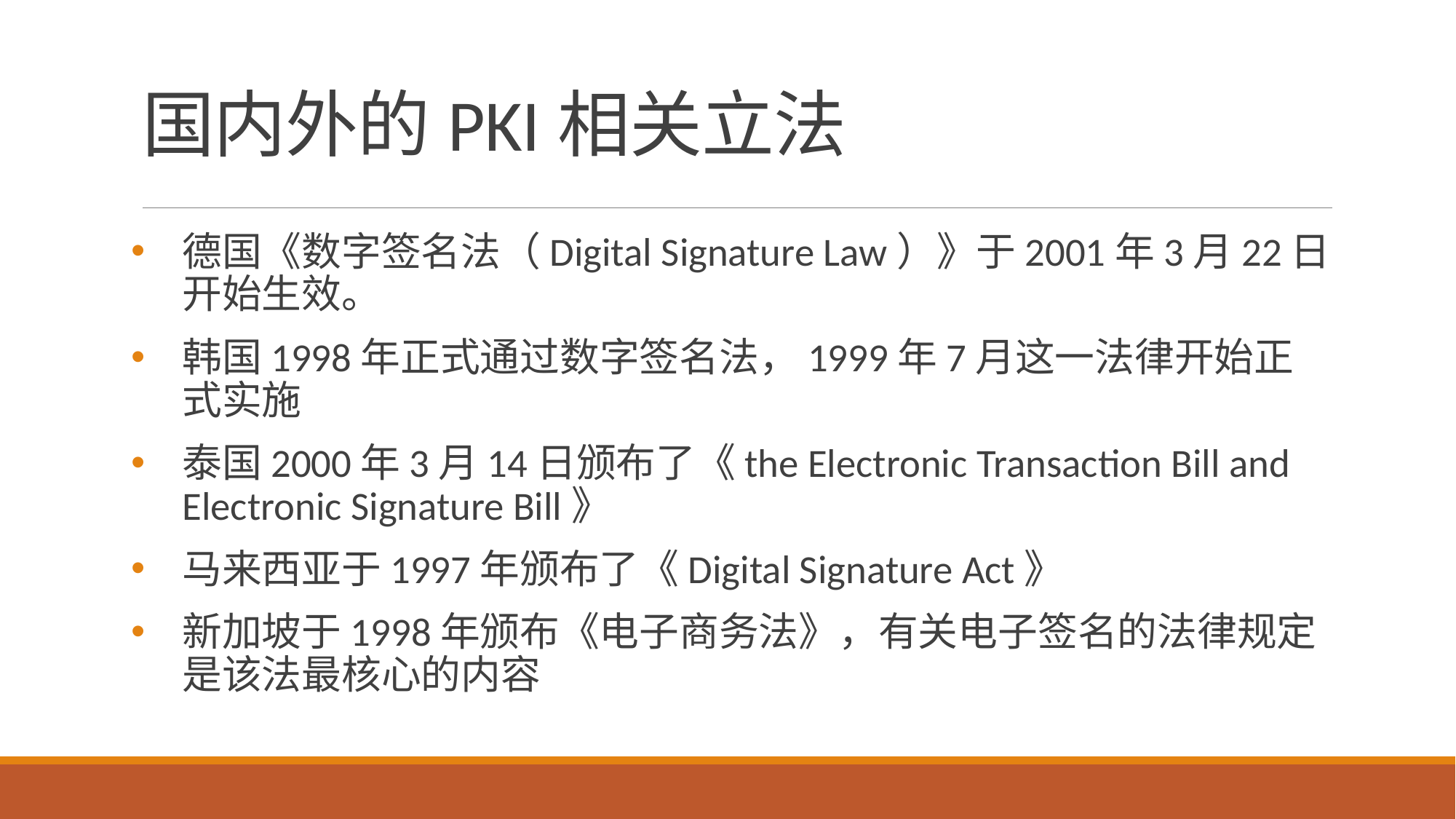

# 国内外的PKI相关立法
德国《数字签名法（Digital Signature Law）》于2001年3月22日开始生效。
韩国1998年正式通过数字签名法，1999年7月这一法律开始正式实施
泰国2000年3月14日颁布了《the Electronic Transaction Bill and Electronic Signature Bill》
马来西亚于1997年颁布了《Digital Signature Act》
新加坡于1998年颁布《电子商务法》，有关电子签名的法律规定是该法最核心的内容